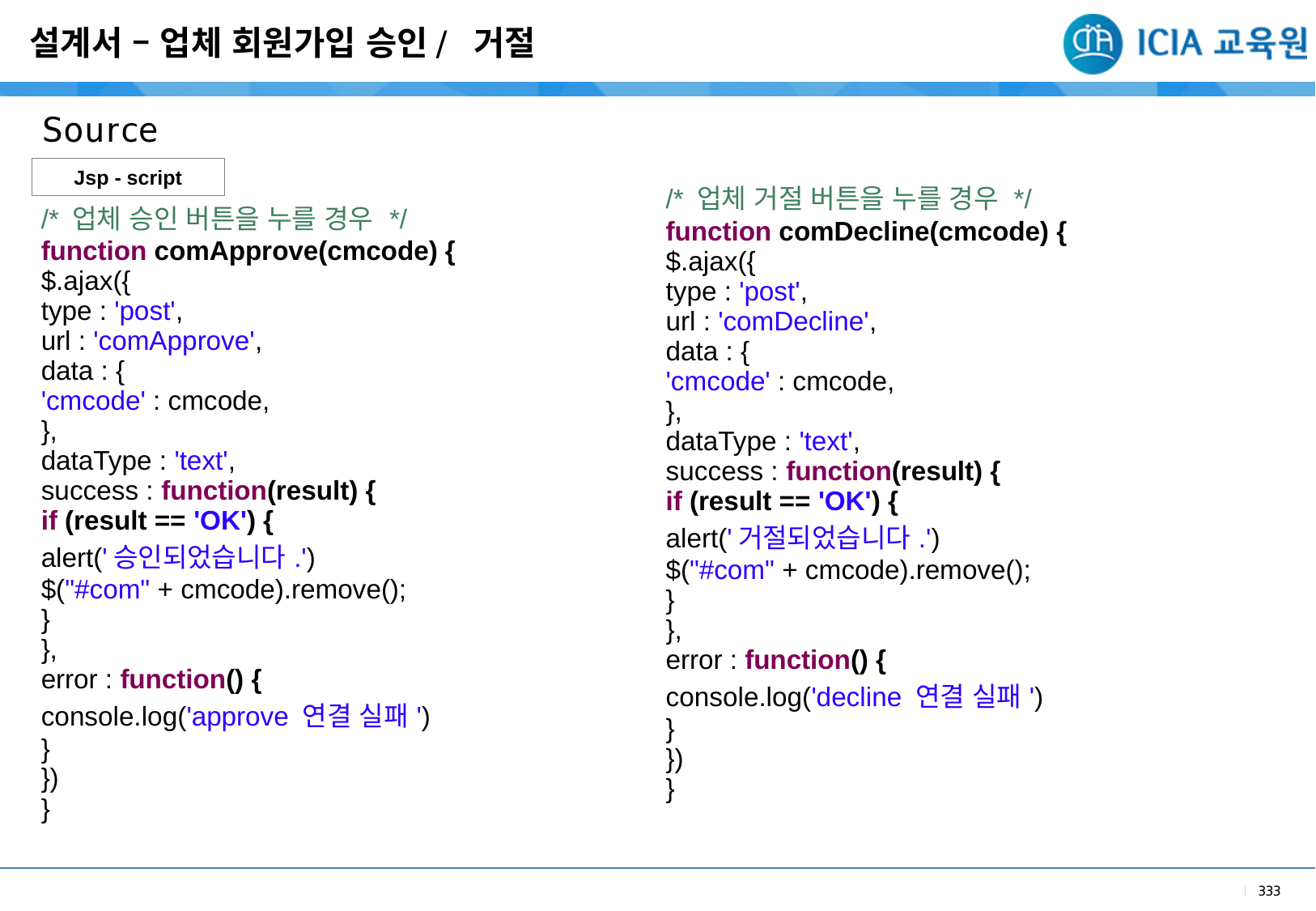

설계서 – 업체 회원가입 승인/ 거절
Source
Jsp - script
| /\* 업체 거절 버튼을 누를 경우 \*/ function comDecline(cmcode) { $.ajax({ type : 'post', url : 'comDecline', data : { 'cmcode' : cmcode, }, dataType : 'text', success : function(result) { if (result == 'OK') { alert('거절되었습니다.') $("#com" + cmcode).remove(); } }, error : function() { console.log('decline 연결 실패') } }) } |
| --- |
| /\* 업체 승인 버튼을 누를 경우 \*/ function comApprove(cmcode) { $.ajax({ type : 'post', url : 'comApprove', data : { 'cmcode' : cmcode, }, dataType : 'text', success : function(result) { if (result == 'OK') { alert('승인되었습니다.') $("#com" + cmcode).remove(); } }, error : function() { console.log('approve 연결 실패') } }) } |
| --- |